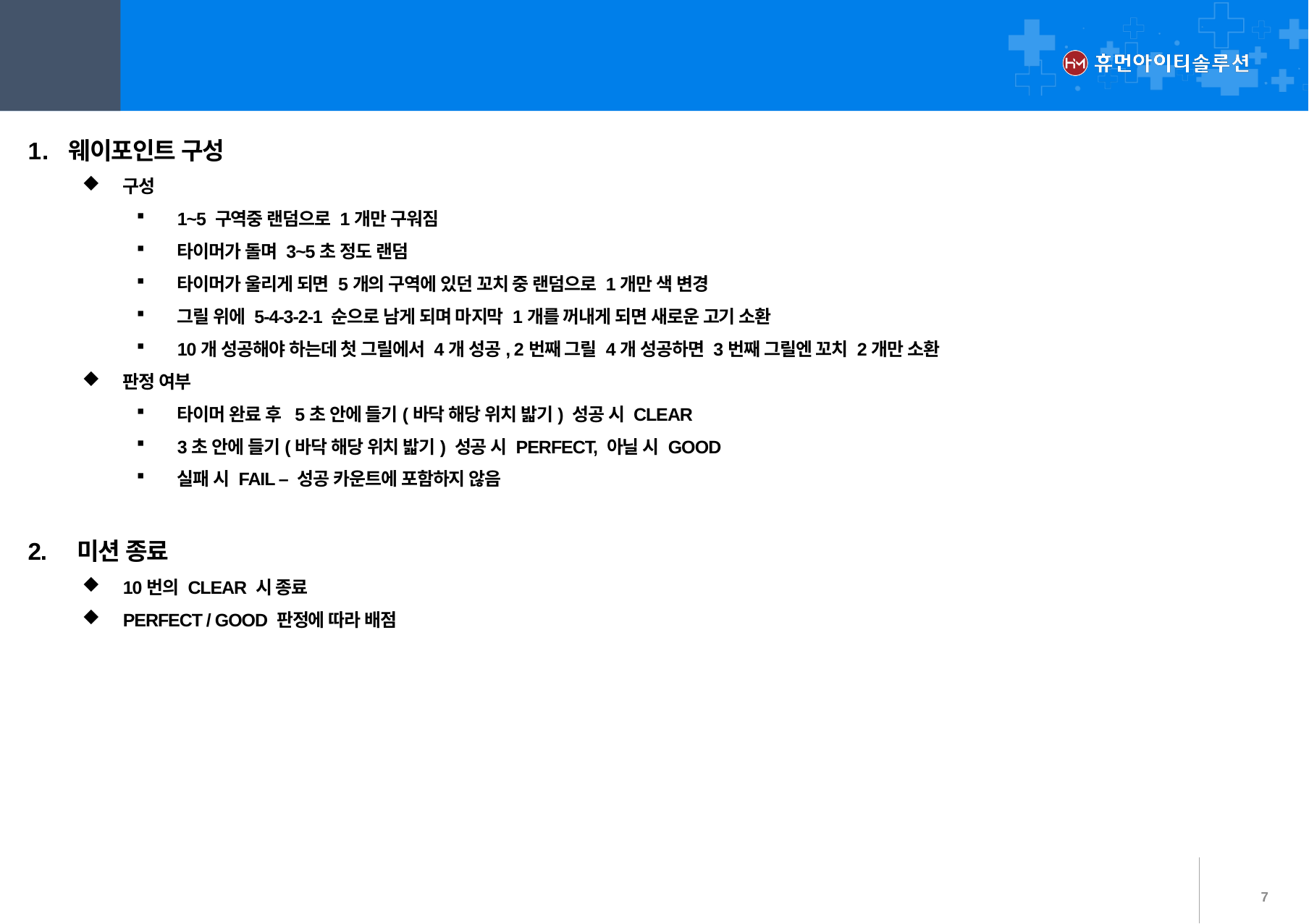

Ⅰ
피쉬아이
01
시스템
웨이포인트 구성
구성
1~5 구역중 랜덤으로 1개만 구워짐
타이머가 돌며 3~5초 정도 랜덤
타이머가 울리게 되면 5개의 구역에 있던 꼬치 중 랜덤으로 1개만 색 변경
그릴 위에 5-4-3-2-1 순으로 남게 되며 마지막 1개를 꺼내게 되면 새로운 고기 소환
10개 성공해야 하는데 첫 그릴에서 4개 성공, 2번째 그릴 4개 성공하면 3번째 그릴엔 꼬치 2개만 소환
판정 여부
타이머 완료 후  5초 안에 들기(바닥 해당 위치 밟기) 성공 시 CLEAR
3초 안에 들기(바닥 해당 위치 밟기) 성공 시 PERFECT, 아닐 시 GOOD
실패 시 FAIL – 성공 카운트에 포함하지 않음

2.    미션 종료
10번의 CLEAR 시 종료
PERFECT / GOOD 판정에 따라 배점
7